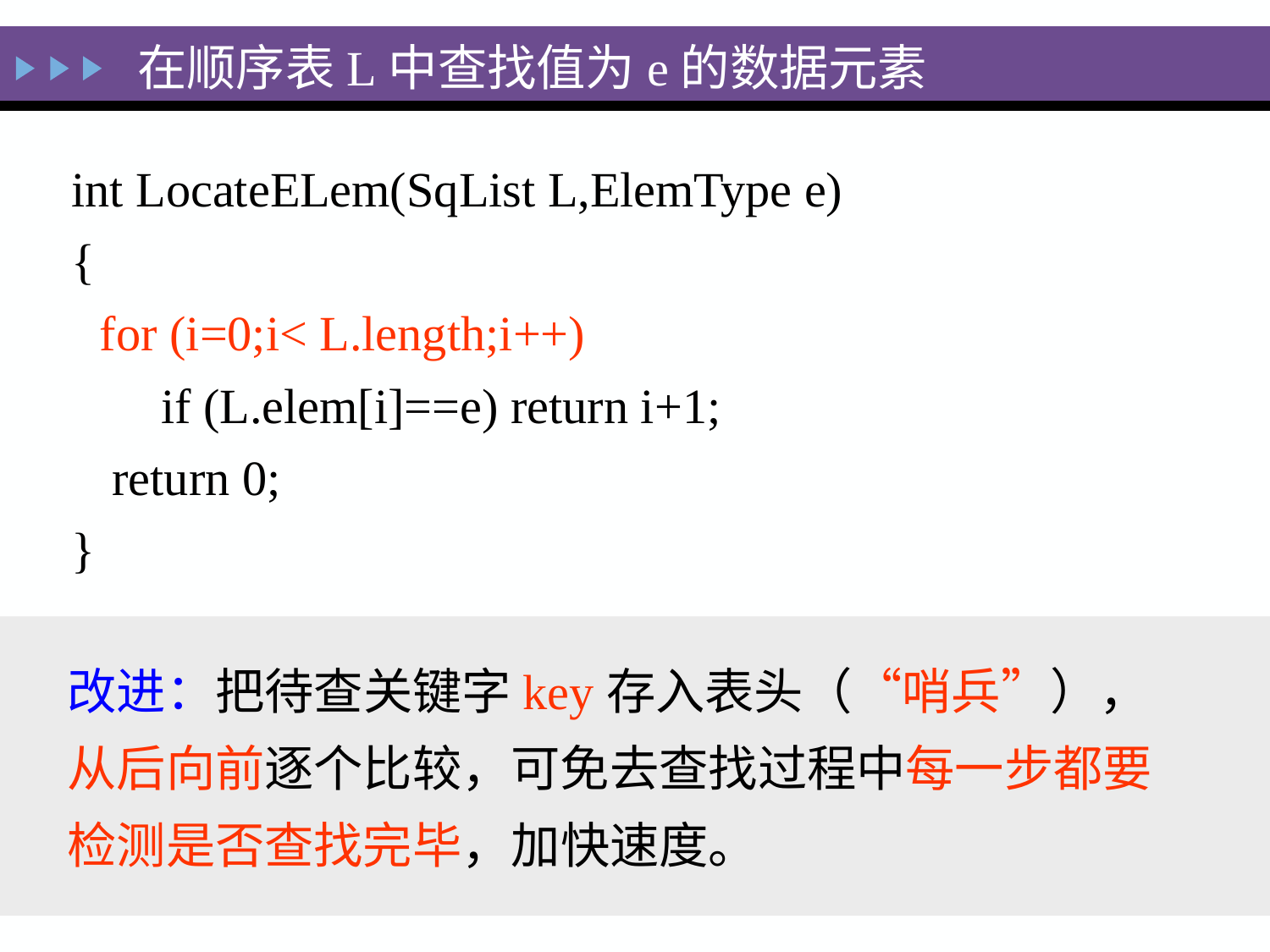

在顺序表L中查找值为e的数据元素
int LocateELem(SqList L,ElemType e)
{
 for (i=0;i< L.length;i++)
      if (L.elem[i]==e) return i+1;
  return 0;
}

改进：把待查关键字key存入表头（“哨兵”），从后向前逐个比较，可免去查找过程中每一步都要检测是否查找完毕，加快速度。